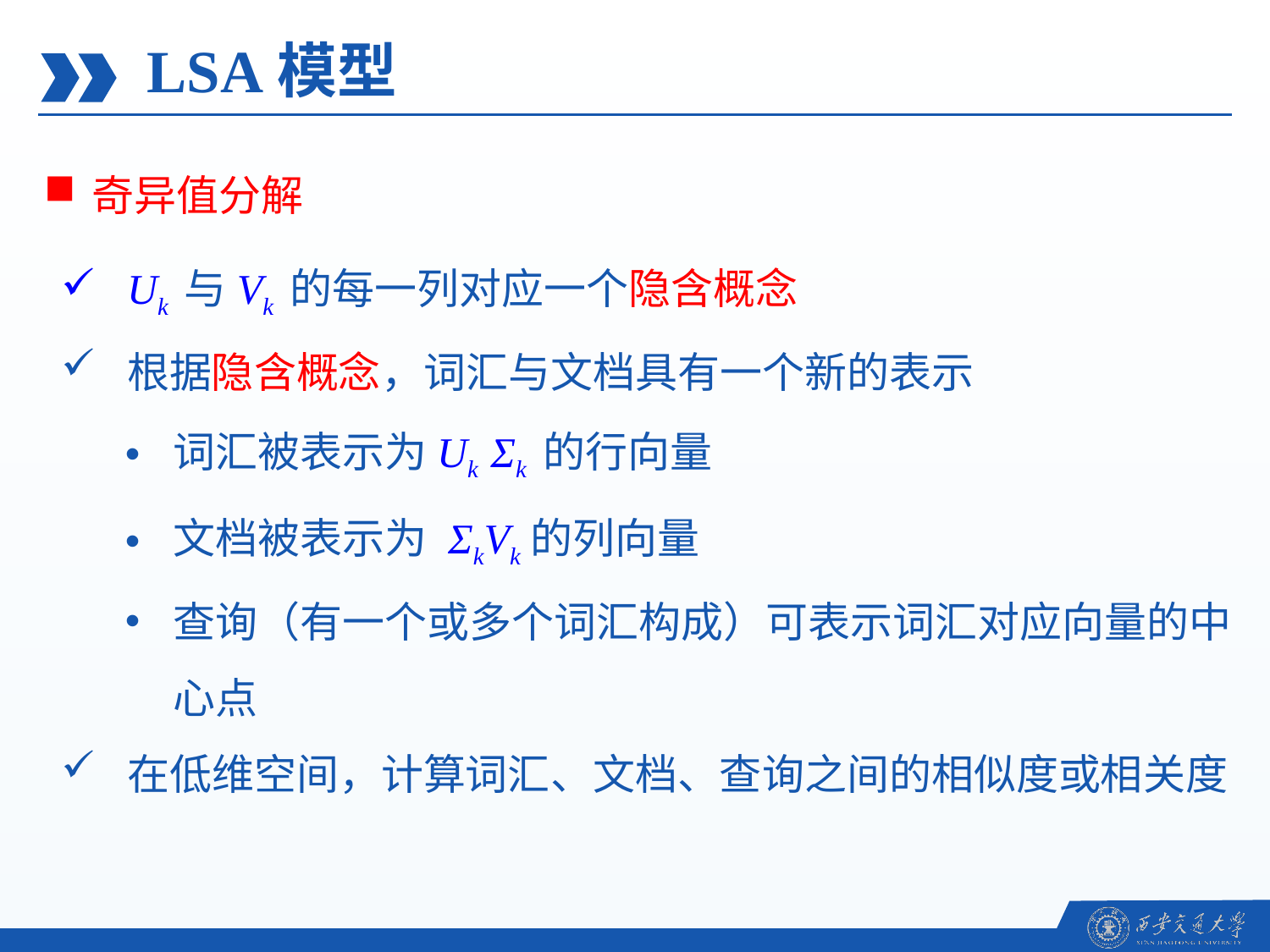

LSA模型
奇异值分解

Uk 与Vk 的每一列对应一个隐含概念
根据隐含概念，词汇与文档具有一个新的表示
词汇被表示为Uk  Σk 的行向量
文档被表示为  ΣkVk的列向量
查询（有一个或多个词汇构成）可表示词汇对应向量的中心点
在低维空间，计算词汇、文档、查询之间的相似度或相关度